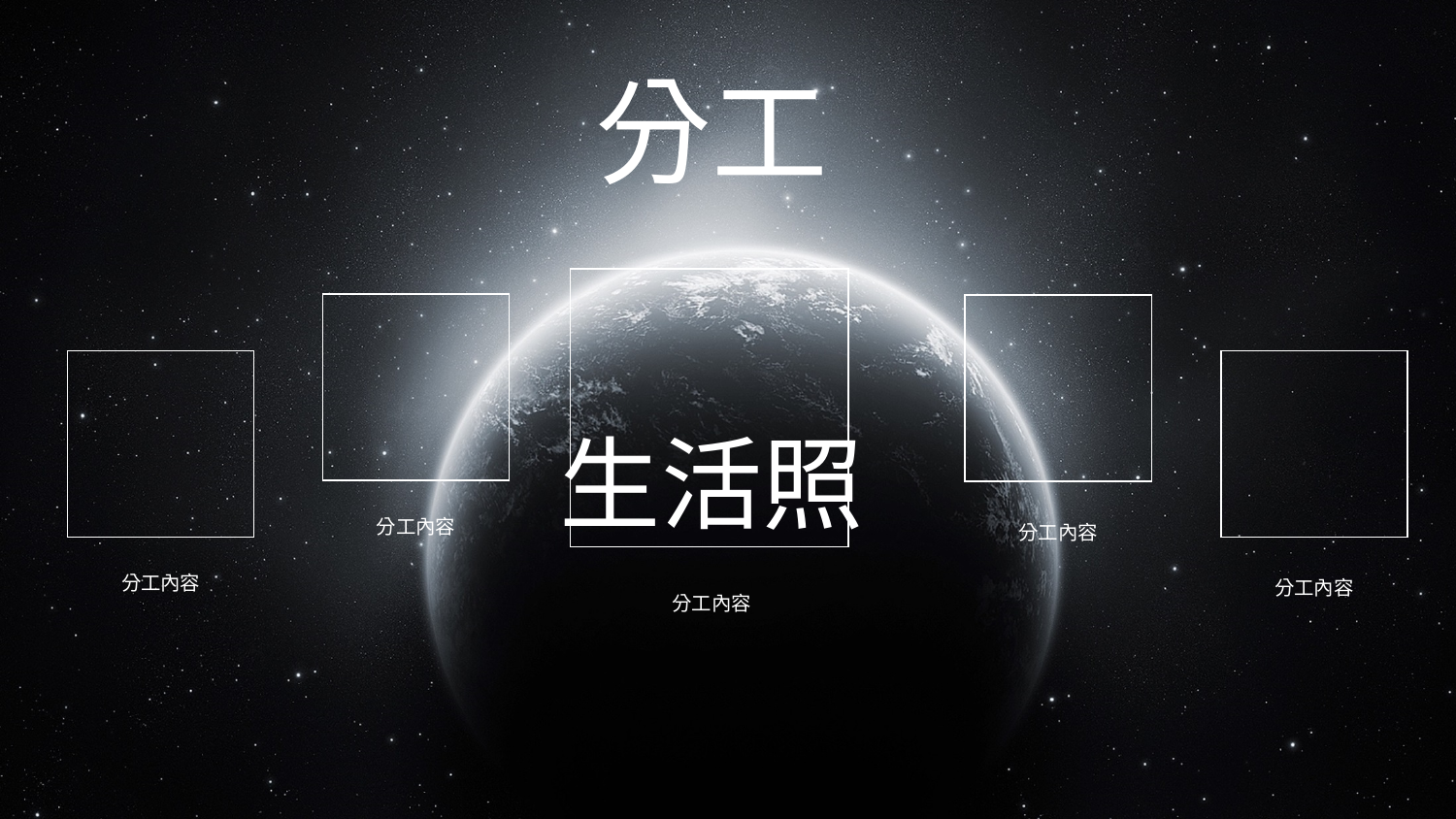

分工

生活照
分工內容
分工內容
分工內容
分工內容
分工內容